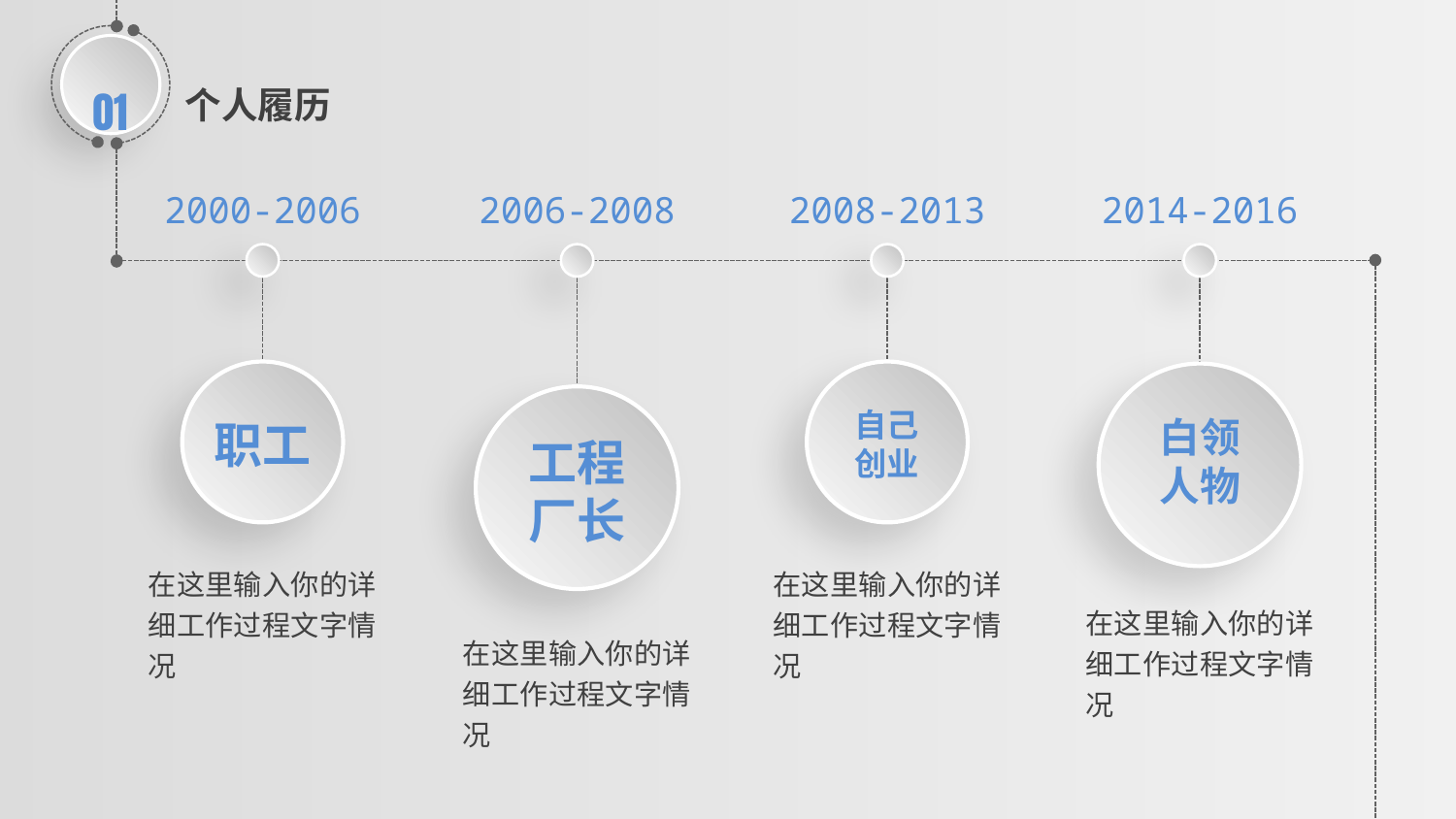

01
个人履历
2000-2006
2006-2008
2008-2013
2014-2016

自己
创业
白领
人物
职工
工程
厂长
在这里输入你的详细工作过程文字情况
在这里输入你的详细工作过程文字情况
在这里输入你的详细工作过程文字情况
在这里输入你的详细工作过程文字情况
延时符